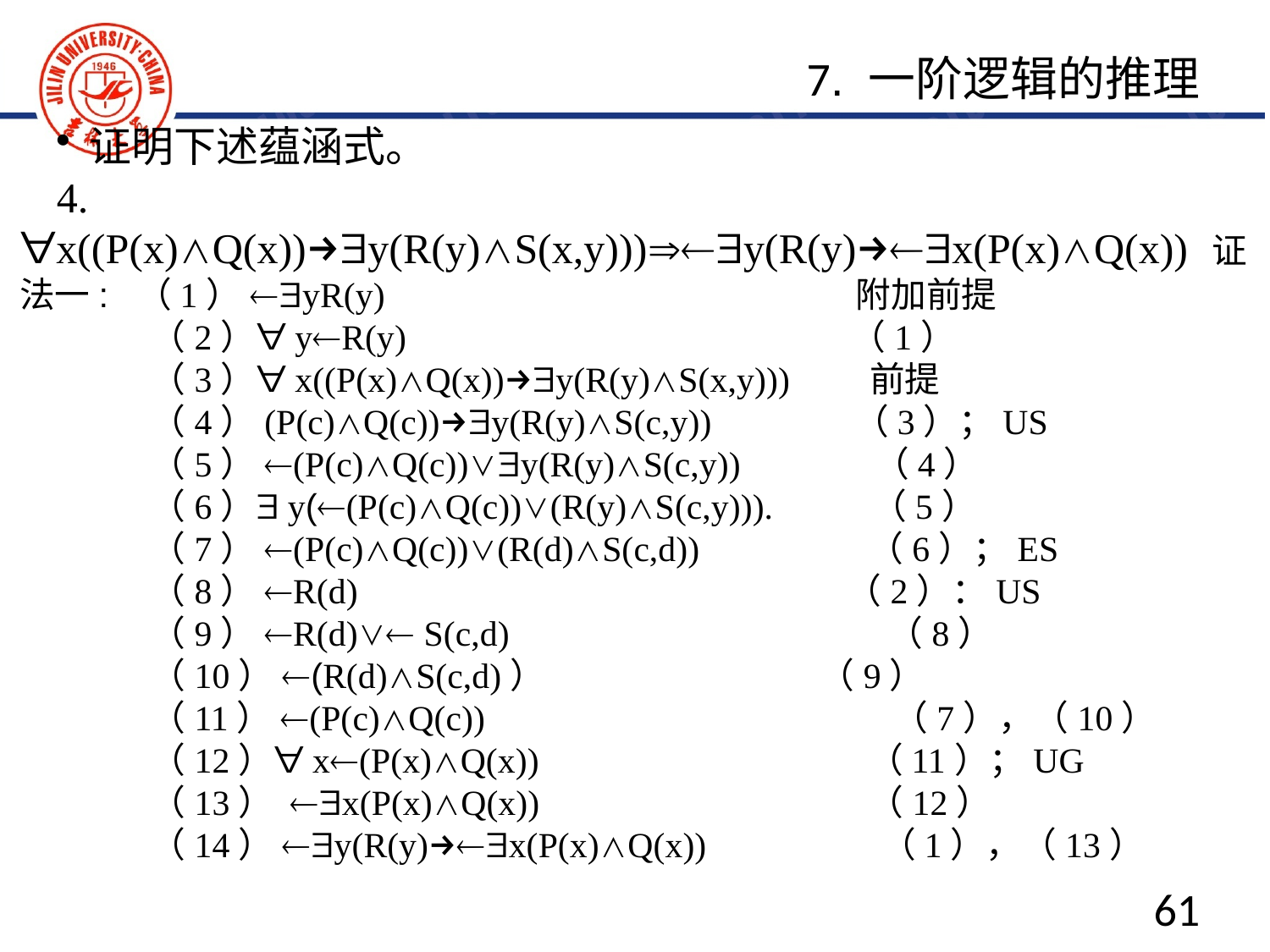

7. 一阶逻辑的推理
证明下述蕴涵式。
4. ∀x((P(x)∧Q(x))→∃y(R(y)∧S(x,y)))⇒←∃y(R(y)→←∃x(P(x)∧Q(x))证法一:  （1）←∃yR(y)                                                    附加前提
（2）∀y←R(y)                                                 （1）
（3）∀x((P(x)∧Q(x))→∃y(R(y)∧S(x,y)))        前提
（4）(P(c)∧Q(c))→∃y(R(y)∧S(c,y))               （3）；US
（5）←(P(c)∧Q(c))∨∃y(R(y)∧S(c,y))              （4）
（6）∃y(←(P(c)∧Q(c))∨(R(y)∧S(c,y))).          （5）
（7）←(P(c)∧Q(c))∨(R(d)∧S(c,d))                  （6）；ES
（8）←R(d)                                                      （2）：US
（9）←R(d)∨← S(c,d)                                      （8）
（10）←(R(d)∧S(c,d)）                                   （9）
（11）←(P(c)∧Q(c))                                         （7），（10）
（12）∀x←(P(x)∧Q(x))                                    （11）；UG
（13） ←∃x(P(x)∧Q(x))                                    （12）
（14）←∃y(R(y)→←∃x(P(x)∧Q(x))                 （1），（13）
61